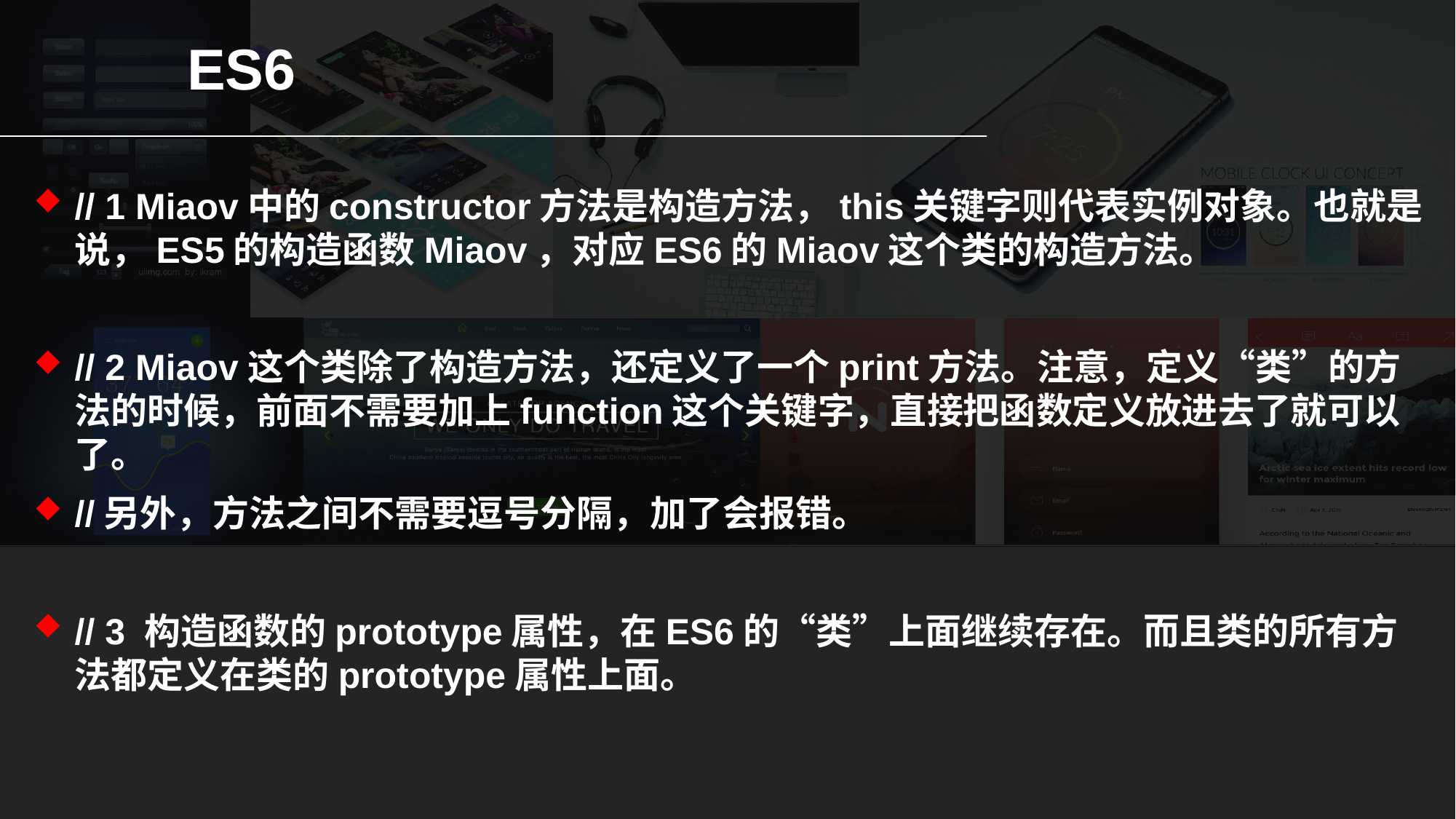

ES6

// 1 Miaov中的constructor方法是构造方法，this关键字则代表实例对象。也就是说，ES5的构造函数Miaov，对应ES6的Miaov这个类的构造方法。

// 2 Miaov这个类除了构造方法，还定义了一个print方法。注意，定义“类”的方法的时候，前面不需要加上function这个关键字，直接把函数定义放进去了就可以了。
//另外，方法之间不需要逗号分隔，加了会报错。

// 3 构造函数的prototype属性，在ES6的“类”上面继续存在。而且类的所有方法都定义在类的prototype属性上面。